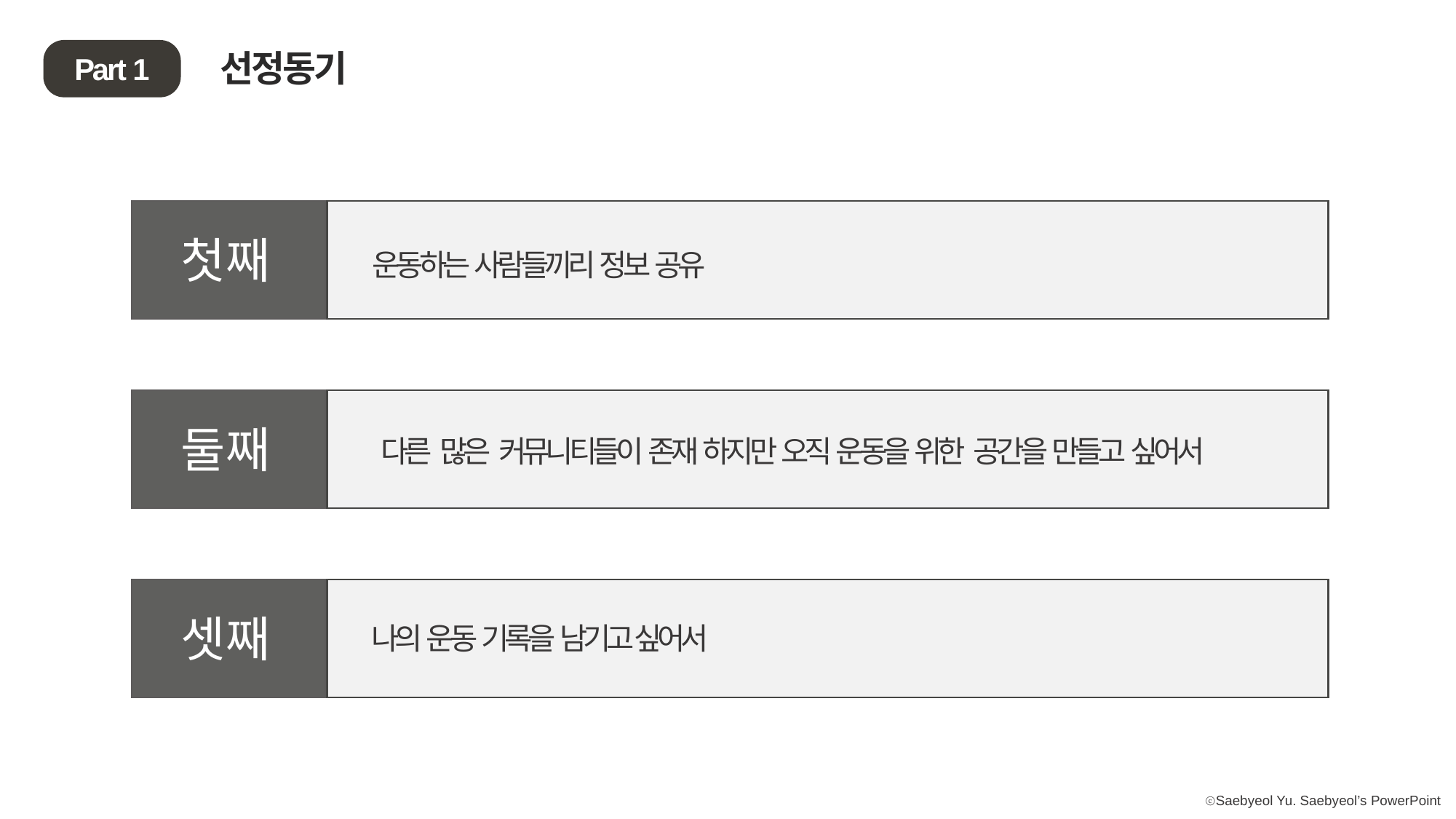

선정동기
Part 1

첫째
운동하는  사람들끼리  정보  공유

둘째
다른   많은   커뮤니티들이  존재  하지만  오직  운동을  위한   공간을  만들고  싶어서

셋째
나의  운동  기록을  남기고 싶어서